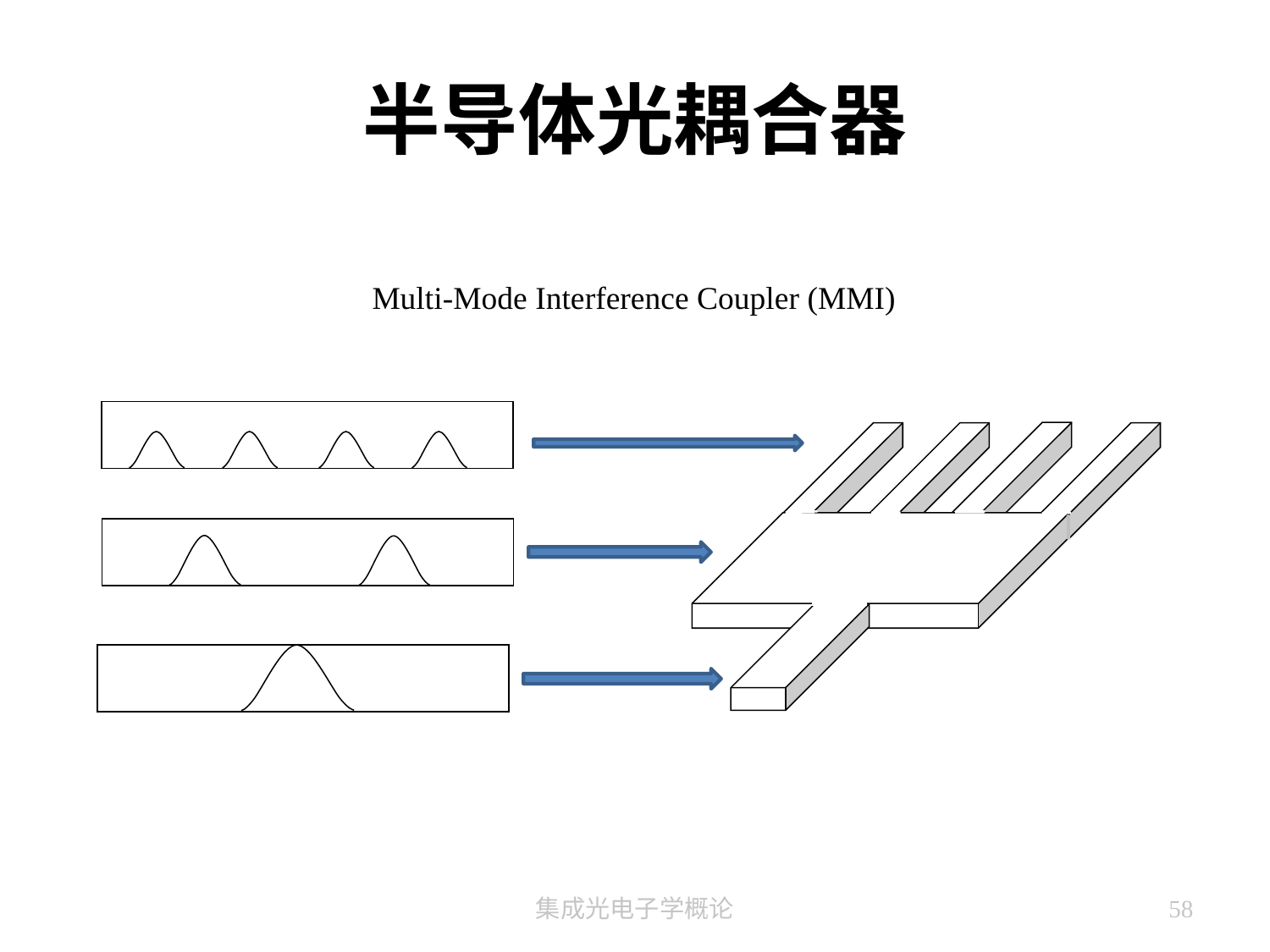

# 半导体光耦合器
Multi-Mode Interference Coupler (MMI)

集成光电子学概论
58